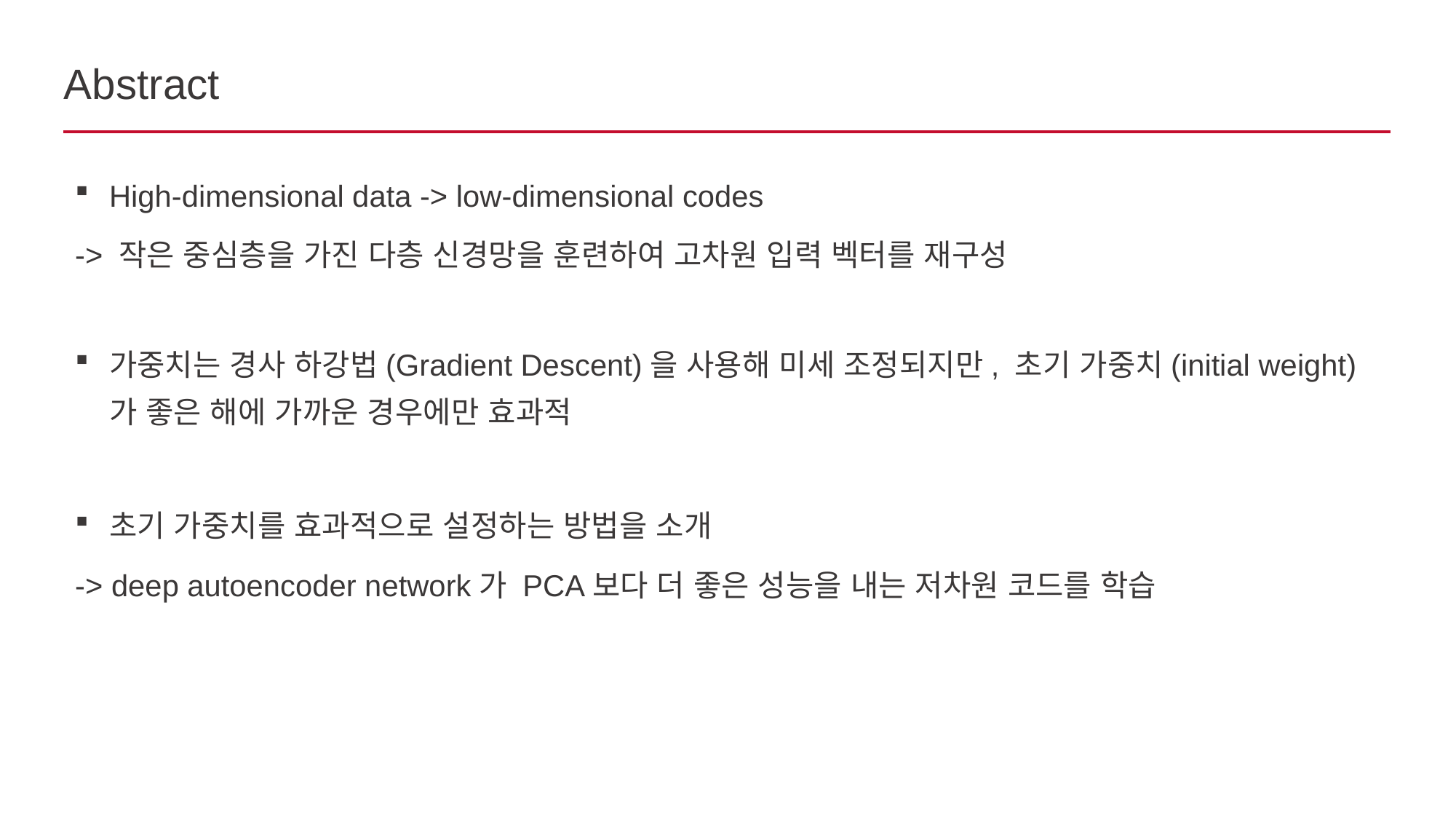

# Abstract
High-dimensional data -> low-dimensional codes
-> 작은 중심층을 가진 다층 신경망을 훈련하여 고차원 입력 벡터를 재구성

가중치는 경사 하강법(Gradient Descent)을 사용해 미세 조정되지만, 초기 가중치(initial weight)가 좋은 해에 가까운 경우에만 효과적

초기 가중치를 효과적으로 설정하는 방법을 소개
-> deep autoencoder network가 PCA보다 더 좋은 성능을 내는 저차원 코드를 학습